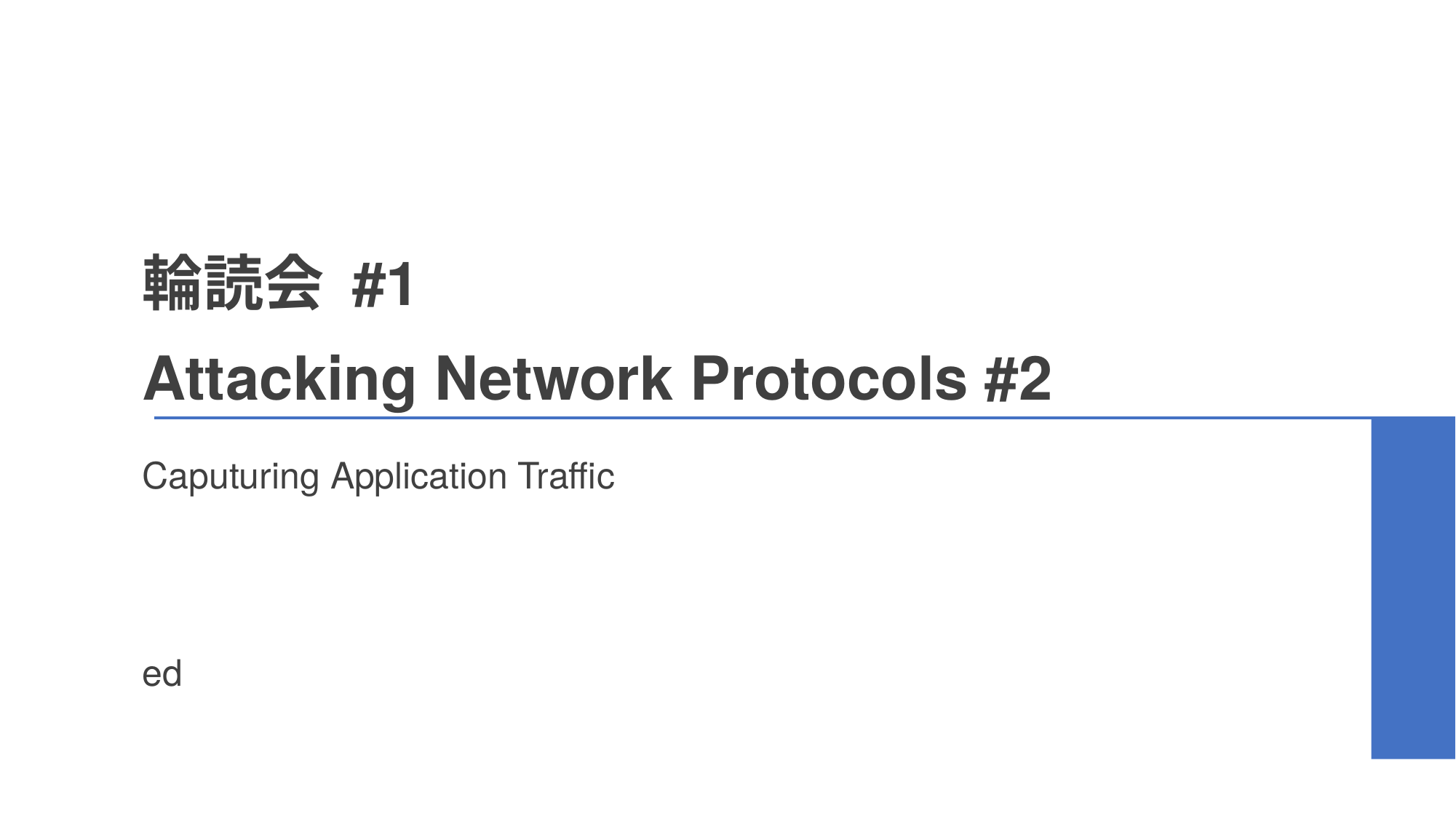

# 輪読会 #1 Attacking Network Protocols #2
Caputuring Application Traffic
ed